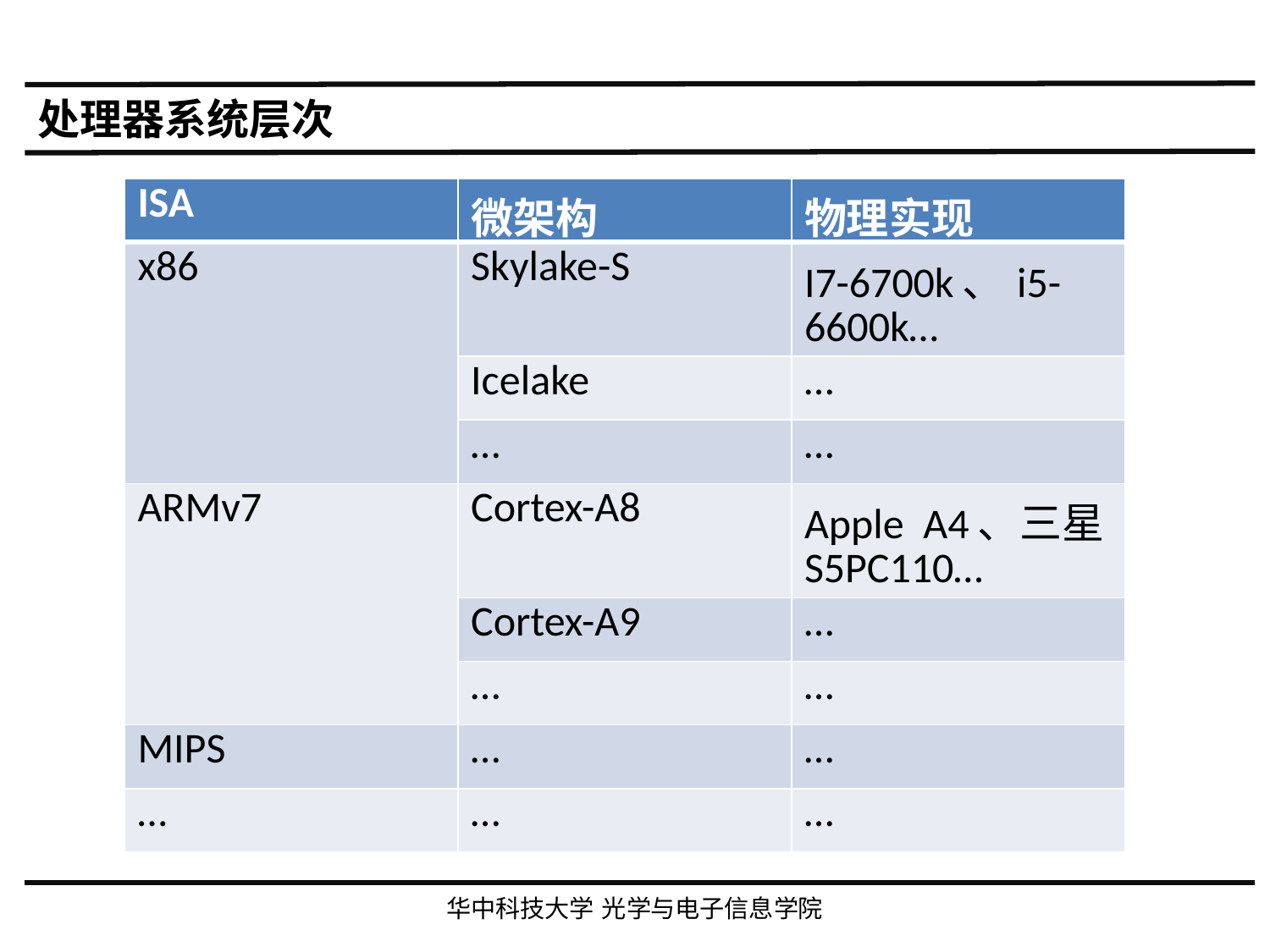

处理器系统层次
| ISA | 微架构 | 物理实现 |
| --- | --- | --- |
| x86 | Skylake-S | I7-6700k、i5-6600k… |
|  | Icelake | … |
|  | … | … |
| ARMv7 | Cortex-A8 | Apple A4、三星S5PC110… |
|  | Cortex-A9 | … |
|  | … | … |
| MIPS | … | … |
| … | … | … |
华中科技大学 光学与电子信息学院